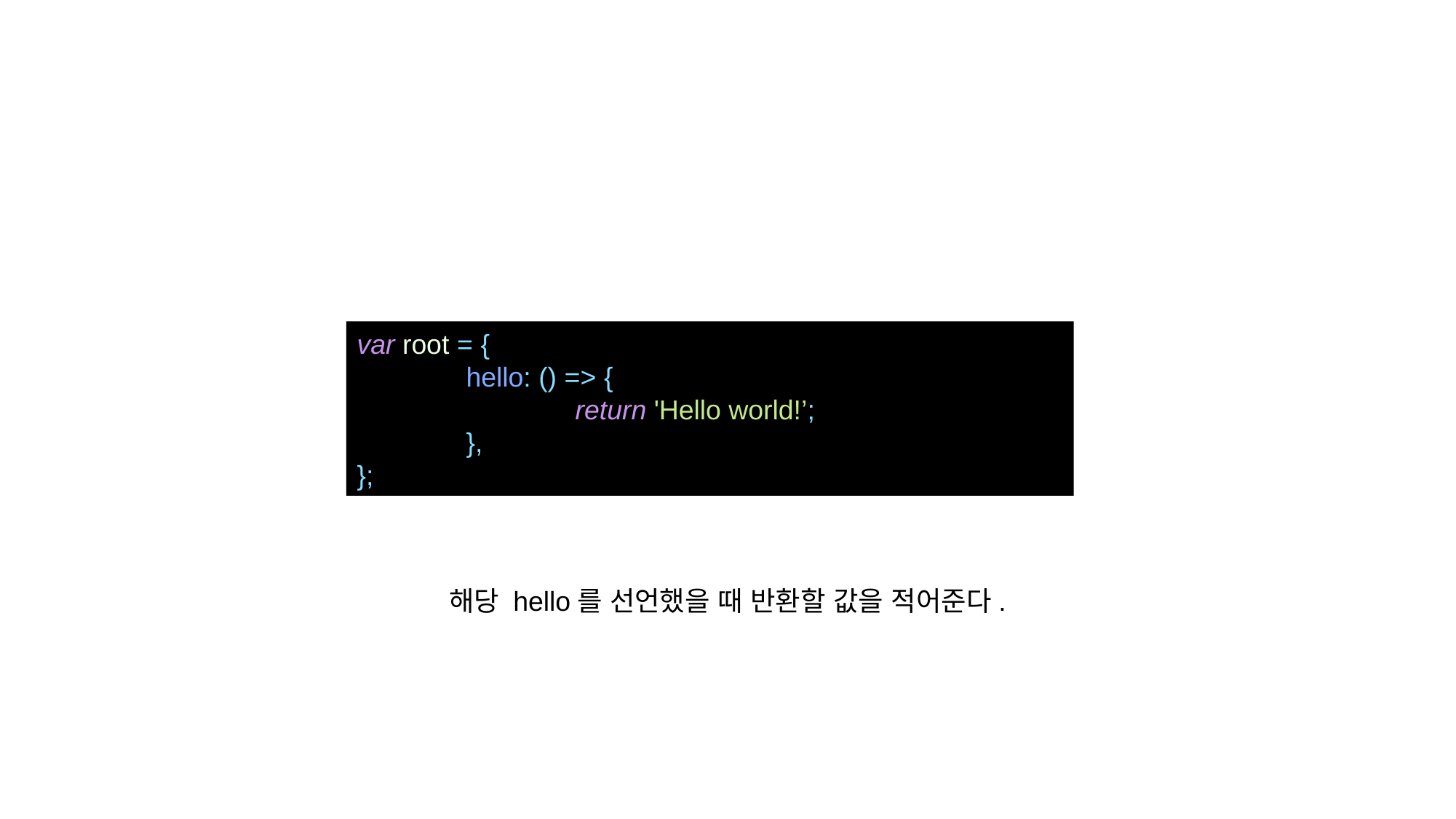

var root = {
	hello: () => {
		return 'Hello world!’;
	},
};
해당 hello를 선언했을 때 반환할 값을 적어준다.